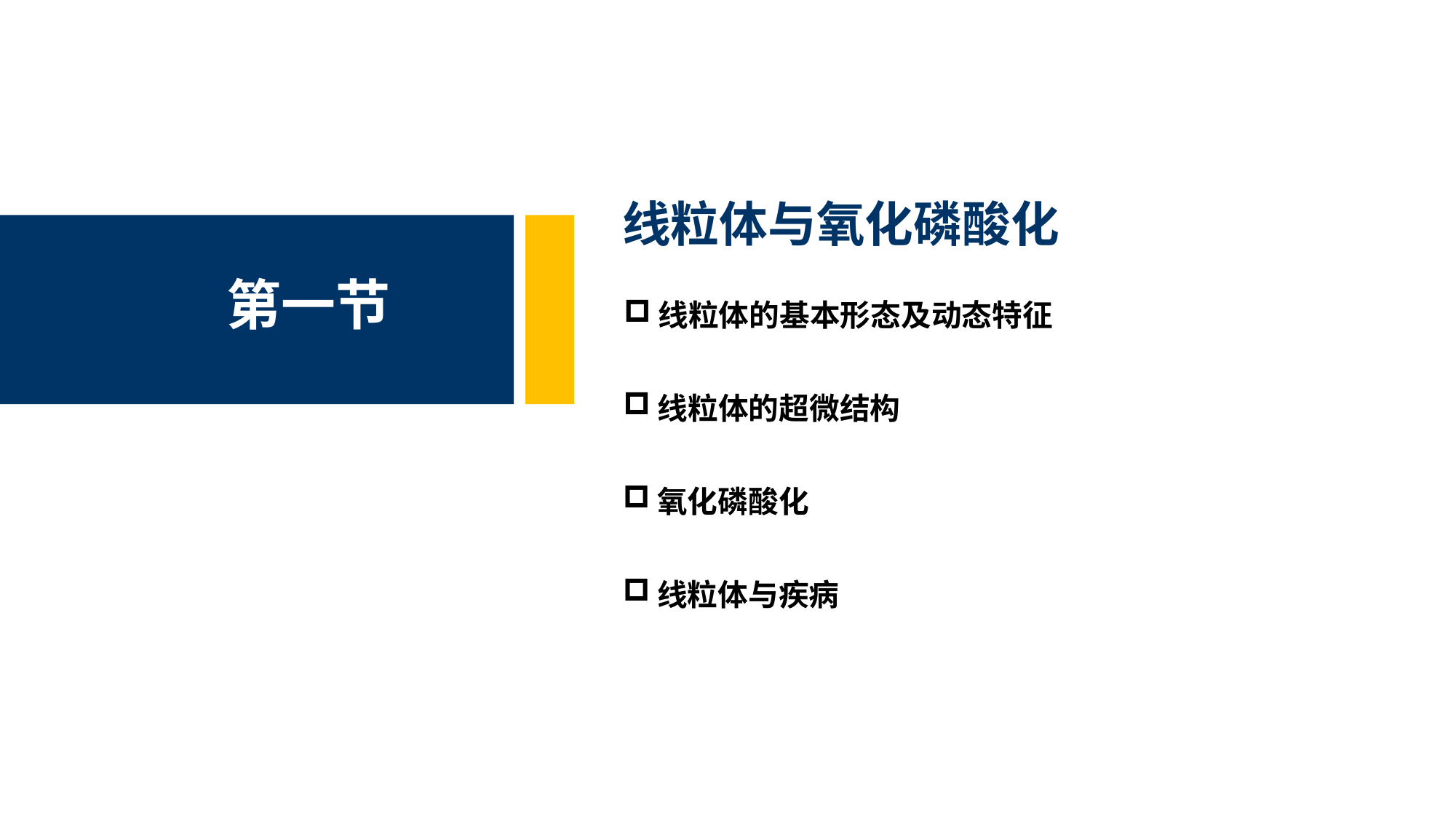

线粒体与氧化磷酸化

第一节
线粒体的基本形态及动态特征
线粒体的超微结构
氧化磷酸化
线粒体与疾病